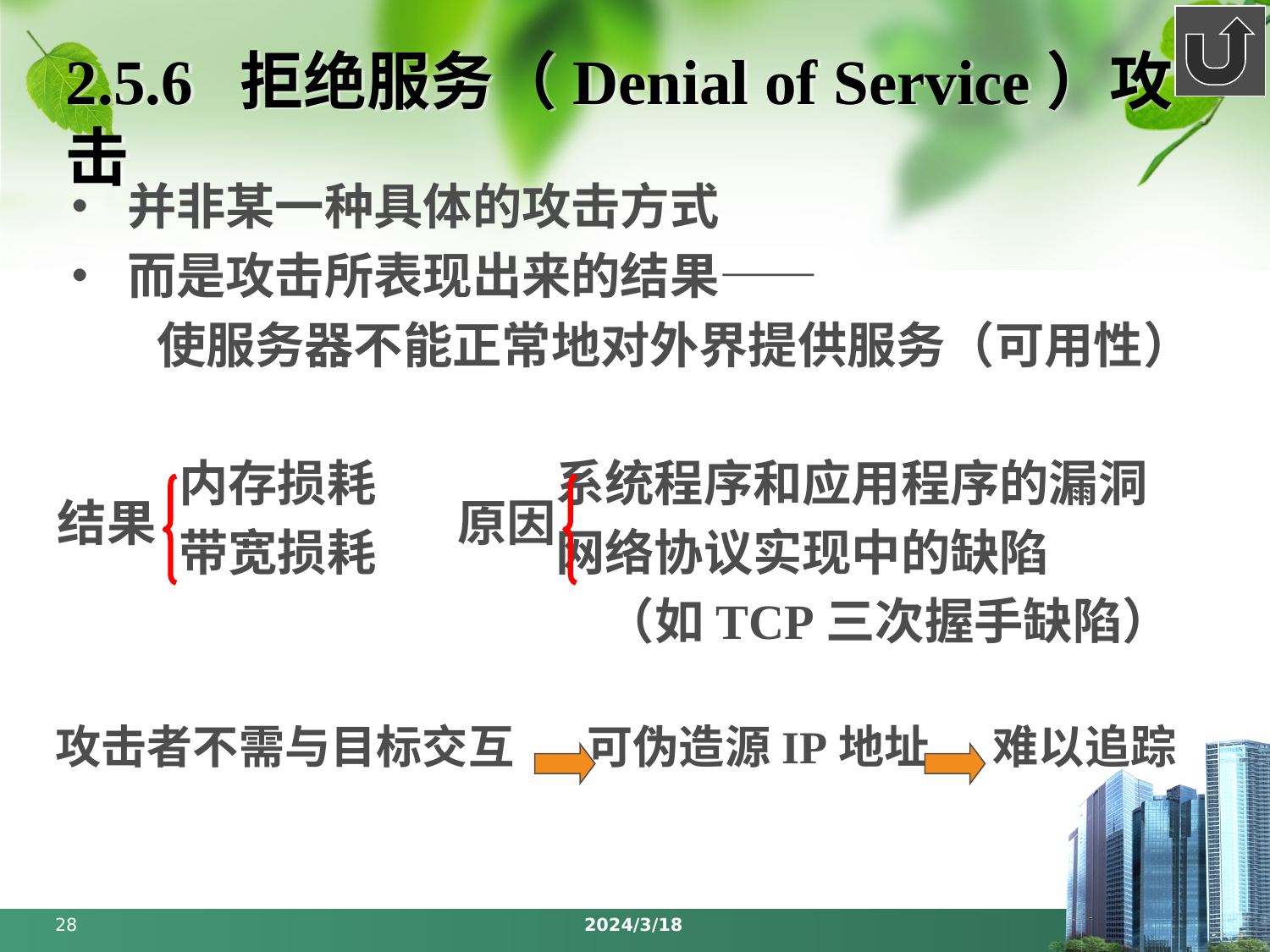

# 2.5.6  拒绝服务（Denial of Service）攻击
• 并非某一种具体的攻击方式
• 而是攻击所表现出来的结果——
        使服务器不能正常地对外界提供服务（可用性）

          内存损耗                系统程序和应用程序的漏洞
          带宽损耗                网络协议实现中的缺陷
                                                （如TCP三次握手缺陷）

攻击者不需与目标交互       可伪造源IP地址      难以追踪

结果
原因

28
2024/3/18